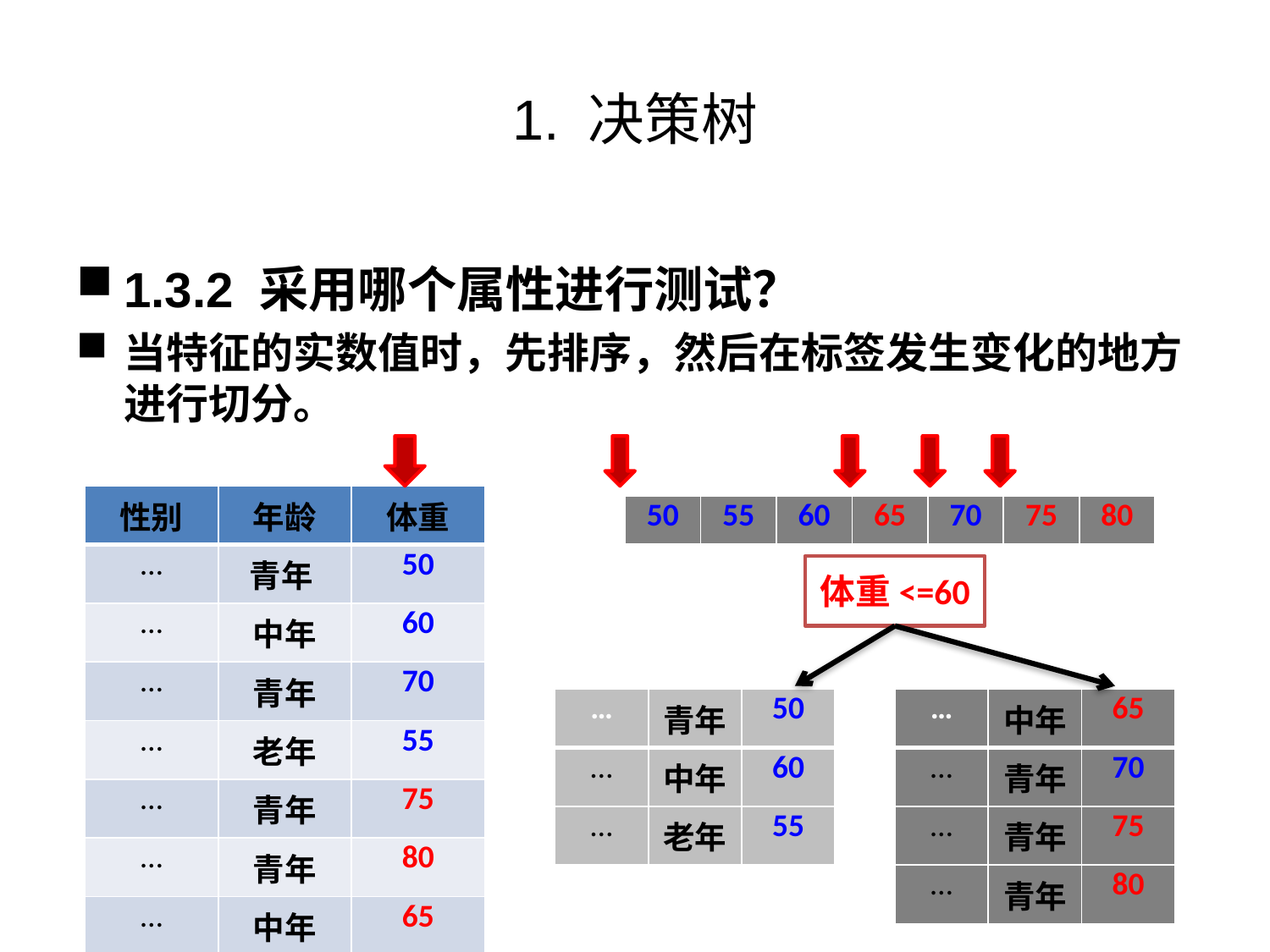

# 1. 决策树
1.3.2 采用哪个属性进行测试？
当特征的实数值时，先排序，然后在标签发生变化的地方进行切分。

| 性别 | 年龄 | 体重 |
| --- | --- | --- |
| … | 青年 | 50 |
| … | 中年 | 60 |
| … | 青年 | 70 |
| … | 老年 | 55 |
| … | 青年 | 75 |
| … | 青年 | 80 |
| … | 中年 | 65 |
| 50 | 55 | 60 | 65 | 70 | 75 | 80 |
| --- | --- | --- | --- | --- | --- | --- |
体重<=60
| … | 青年 | 50 |
| --- | --- | --- |
| … | 中年 | 60 |
| … | 老年 | 55 |
| … | 中年 | 65 |
| --- | --- | --- |
| … | 青年 | 70 |
| … | 青年 | 75 |
| … | 青年 | 80 |